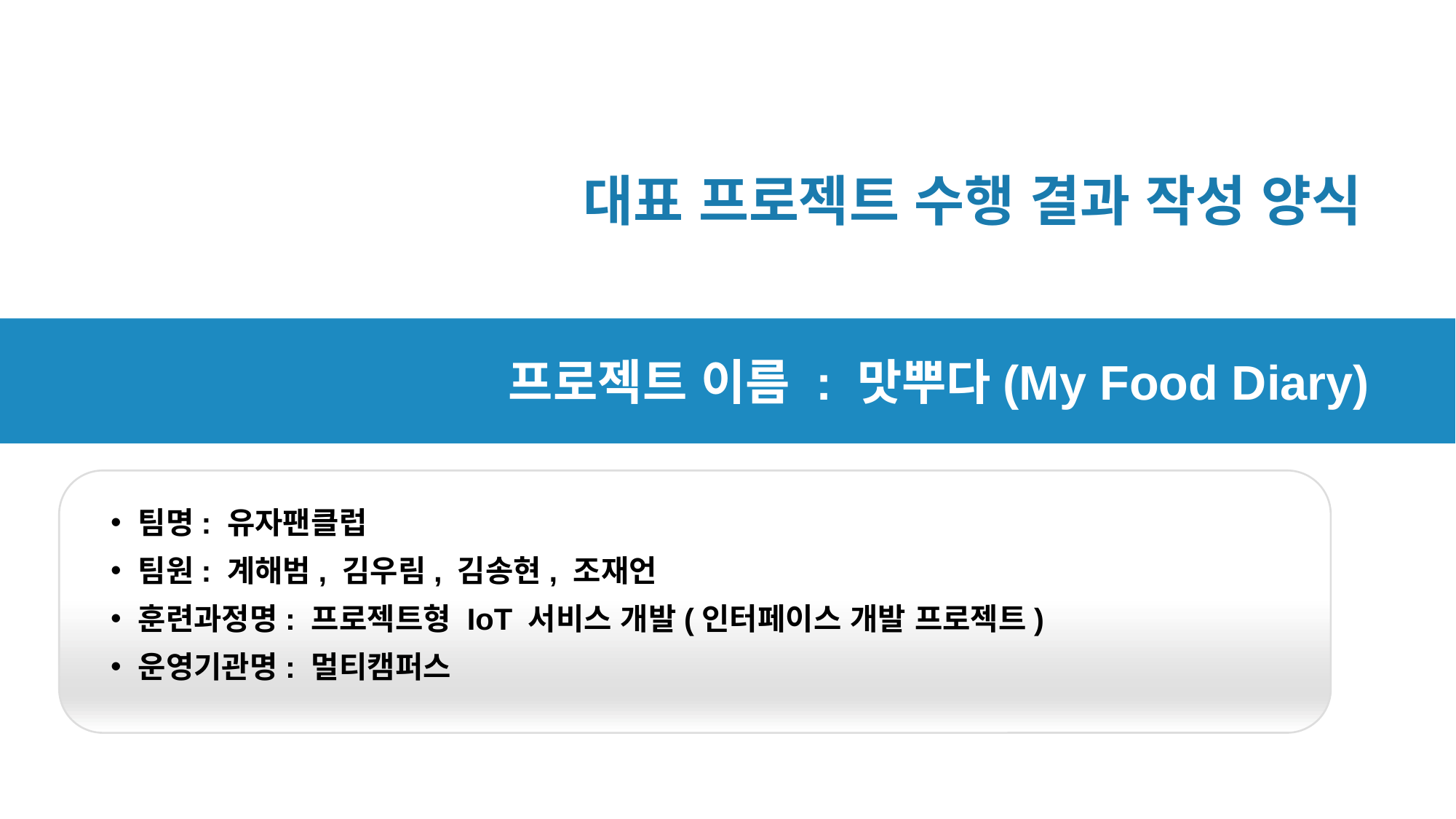

대표 프로젝트 수행 결과 작성 양식

프로젝트 이름 : 맛뿌다(My Food Diary)

팀명: 유자팬클럽
팀원: 계해범, 김우림, 김송현, 조재언
훈련과정명: 프로젝트형 IoT 서비스 개발(인터페이스 개발 프로젝트)
운영기관명: 멀티캠퍼스